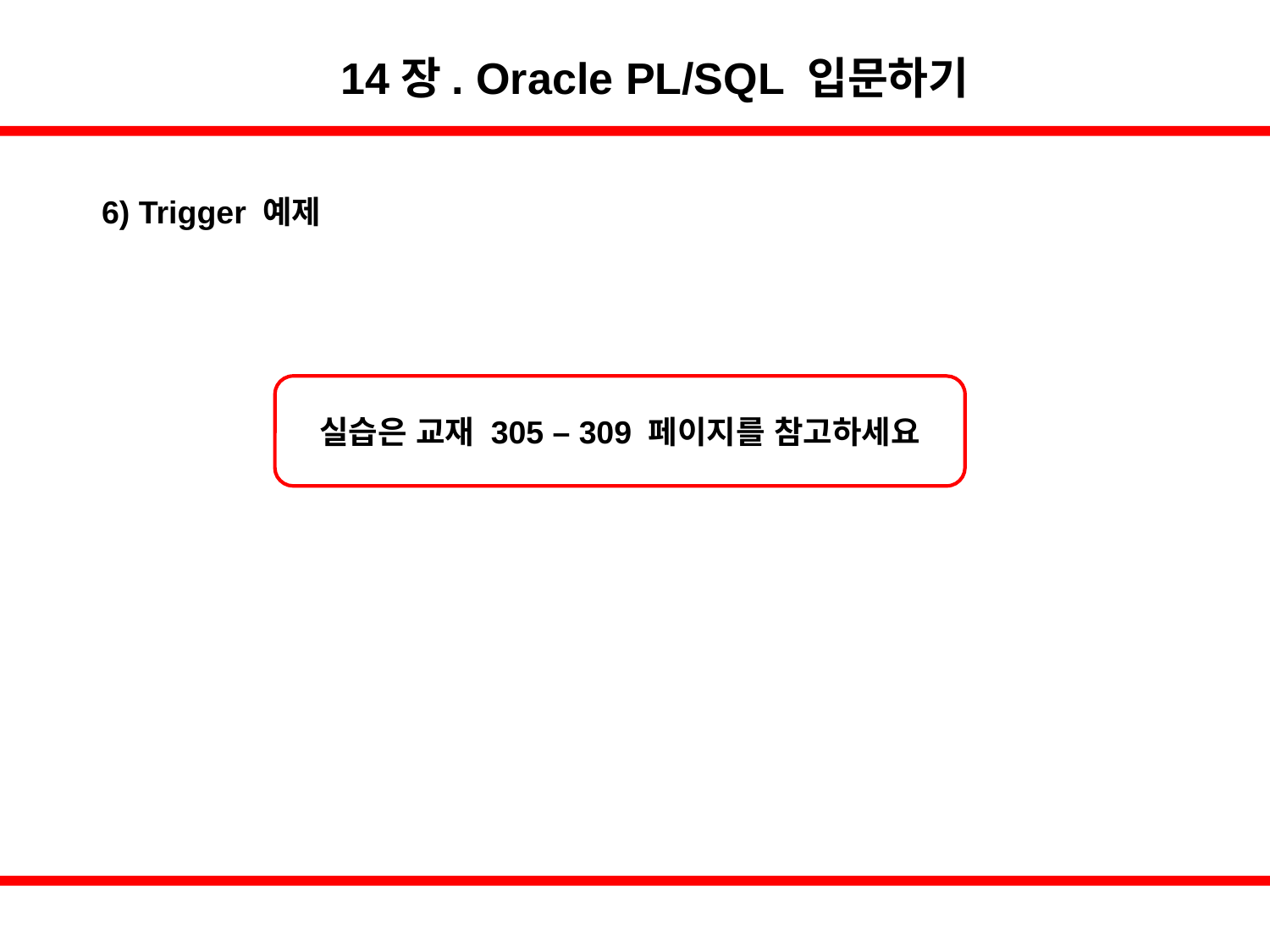

14장. Oracle PL/SQL 입문하기

6) Trigger 예제
실습은 교재 305 – 309 페이지를 참고하세요